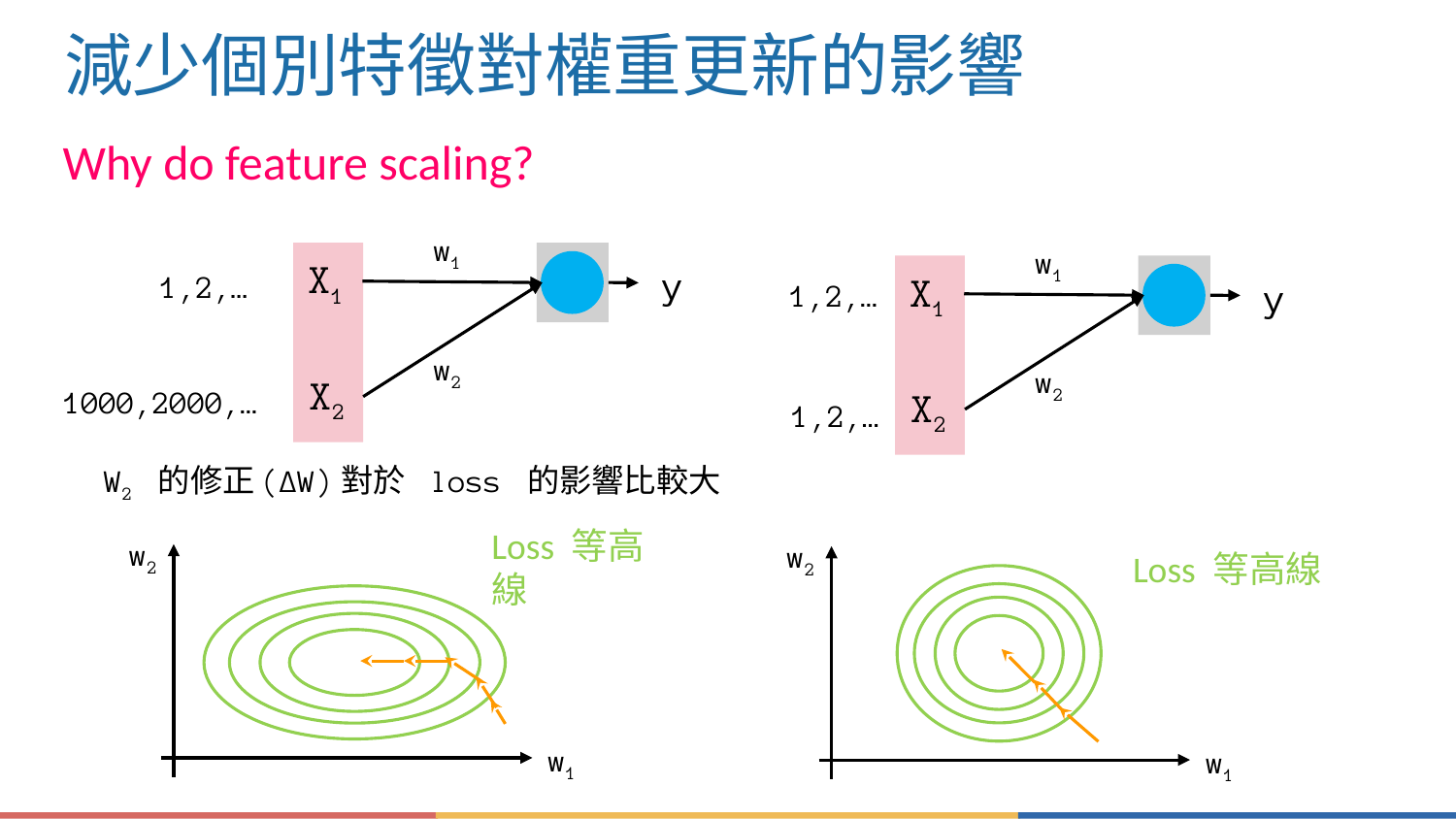

# 減少個別特徵對權重更新的影響
Why do feature scaling?

w1

X1
w2
X2
w1

X1
w2
X2
1,2,…
y
1,2,…
y
1,2,…
1000,2000,…
W2 的修正(ΔW)對於 loss 的影響比較大
w2
w2
Loss 等高線
Loss 等高線

w1
w1